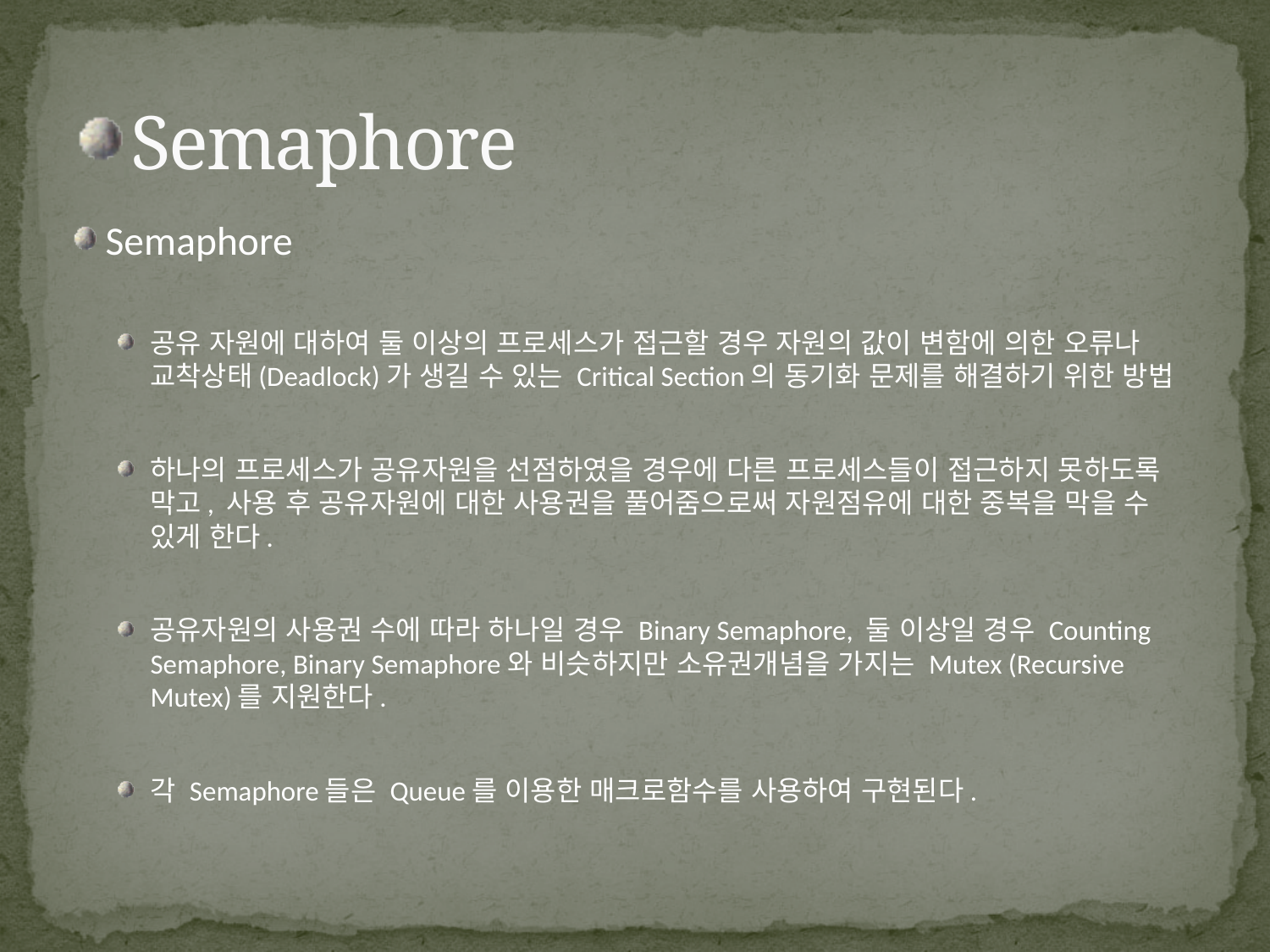

# Semaphore
Semaphore

공유 자원에 대하여 둘 이상의 프로세스가 접근할 경우 자원의 값이 변함에 의한 오류나 교착상태(Deadlock)가 생길 수 있는 Critical Section의 동기화 문제를 해결하기 위한 방법

하나의 프로세스가 공유자원을 선점하였을 경우에 다른 프로세스들이 접근하지 못하도록 막고, 사용 후 공유자원에 대한 사용권을 풀어줌으로써 자원점유에 대한 중복을 막을 수 있게 한다.

공유자원의 사용권 수에 따라 하나일 경우 Binary Semaphore, 둘 이상일 경우 Counting Semaphore, Binary Semaphore와 비슷하지만 소유권개념을 가지는 Mutex (Recursive Mutex)를 지원한다.

각 Semaphore들은 Queue를 이용한 매크로함수를 사용하여 구현된다.